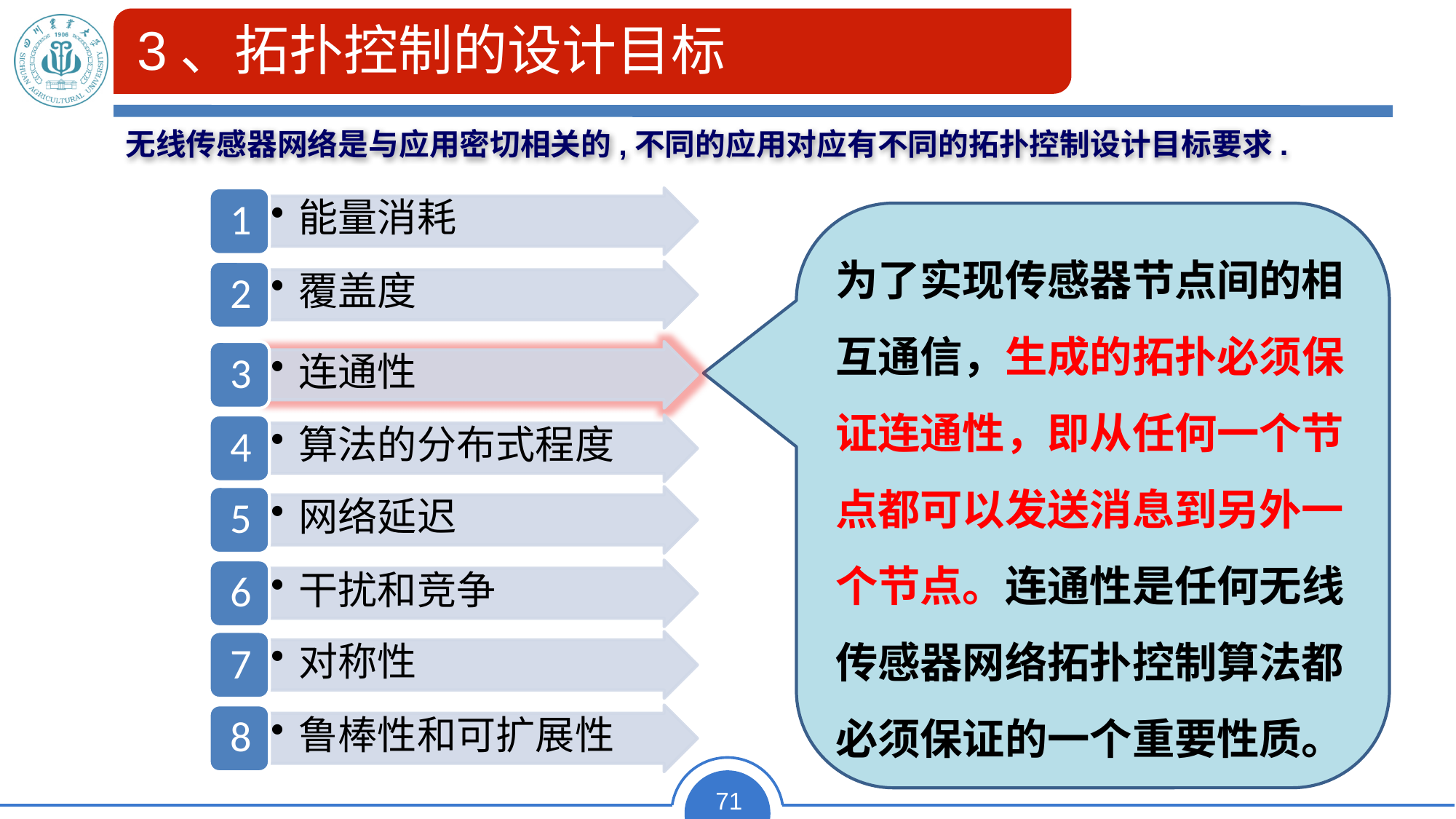

# 3、拓扑控制的设计目标
无线传感器网络是与应用密切相关的,不同的应用对应有不同的拓扑控制设计目标要求.
能量消耗
1
覆盖度
2
为了实现传感器节点间的相互通信，生成的拓扑必须保证连通性，即从任何一个节点都可以发送消息到另外一个节点。连通性是任何无线传感器网络拓扑控制算法都必须保证的一个重要性质。
连通性
3
算法的分布式程度
4
网络延迟
5
干扰和竞争
6
对称性
7
鲁棒性和可扩展性
8